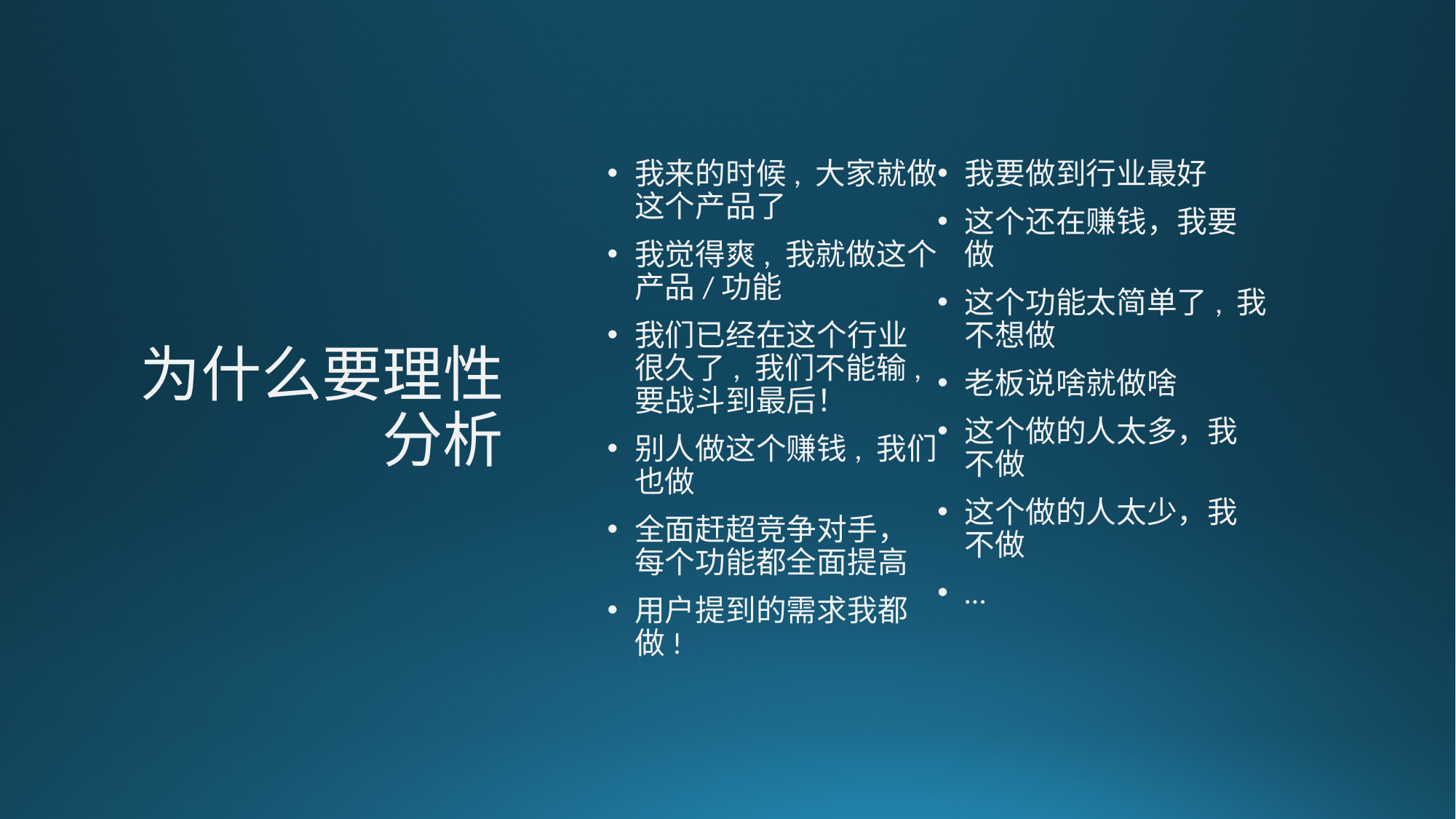

# 为什么要理性分析
我来的时候, 大家就做这个产品了
我觉得爽, 我就做这个产品/功能
我们已经在这个行业很久了, 我们不能输, 要战斗到最后！
别人做这个赚钱, 我们也做
全面赶超竞争对手，每个功能都全面提高
用户提到的需求我都做!
我要做到行业最好
这个还在赚钱，我要做
这个功能太简单了, 我不想做
老板说啥就做啥
这个做的人太多，我不做
这个做的人太少，我不做
…